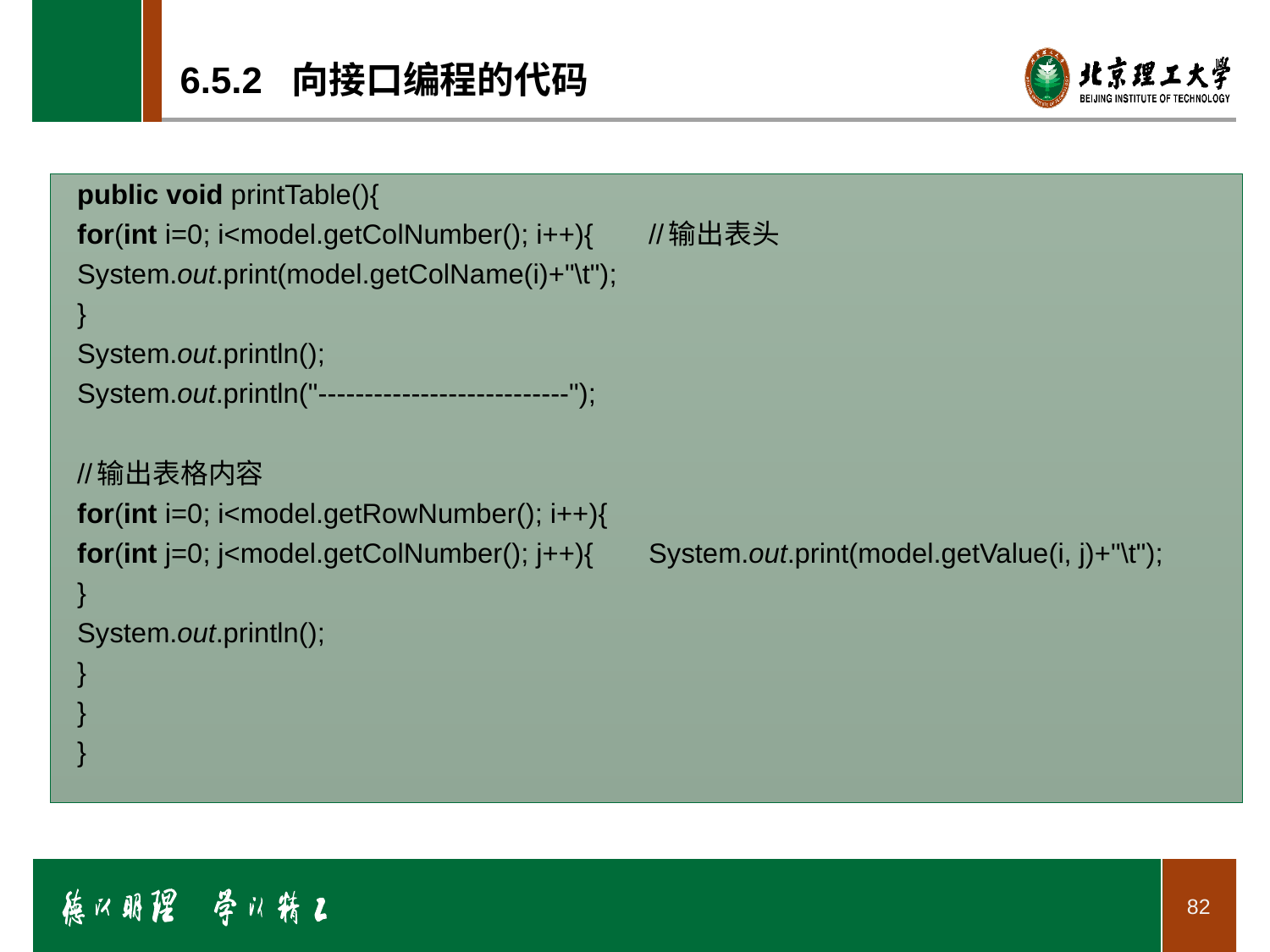

# 6.5.2  向接口编程的代码
public void printTable(){
		for(int i=0; i<model.getColNumber(); i++){	//输出表头
			System.out.print(model.getColName(i)+"\t");
		}
		System.out.println();
		System.out.println("---------------------------");

		//输出表格内容
		for(int i=0; i<model.getRowNumber(); i++){
			for(int j=0; j<model.getColNumber(); j++){						System.out.print(model.getValue(i, j)+"\t");
			}
			System.out.println();
		}
	}
}